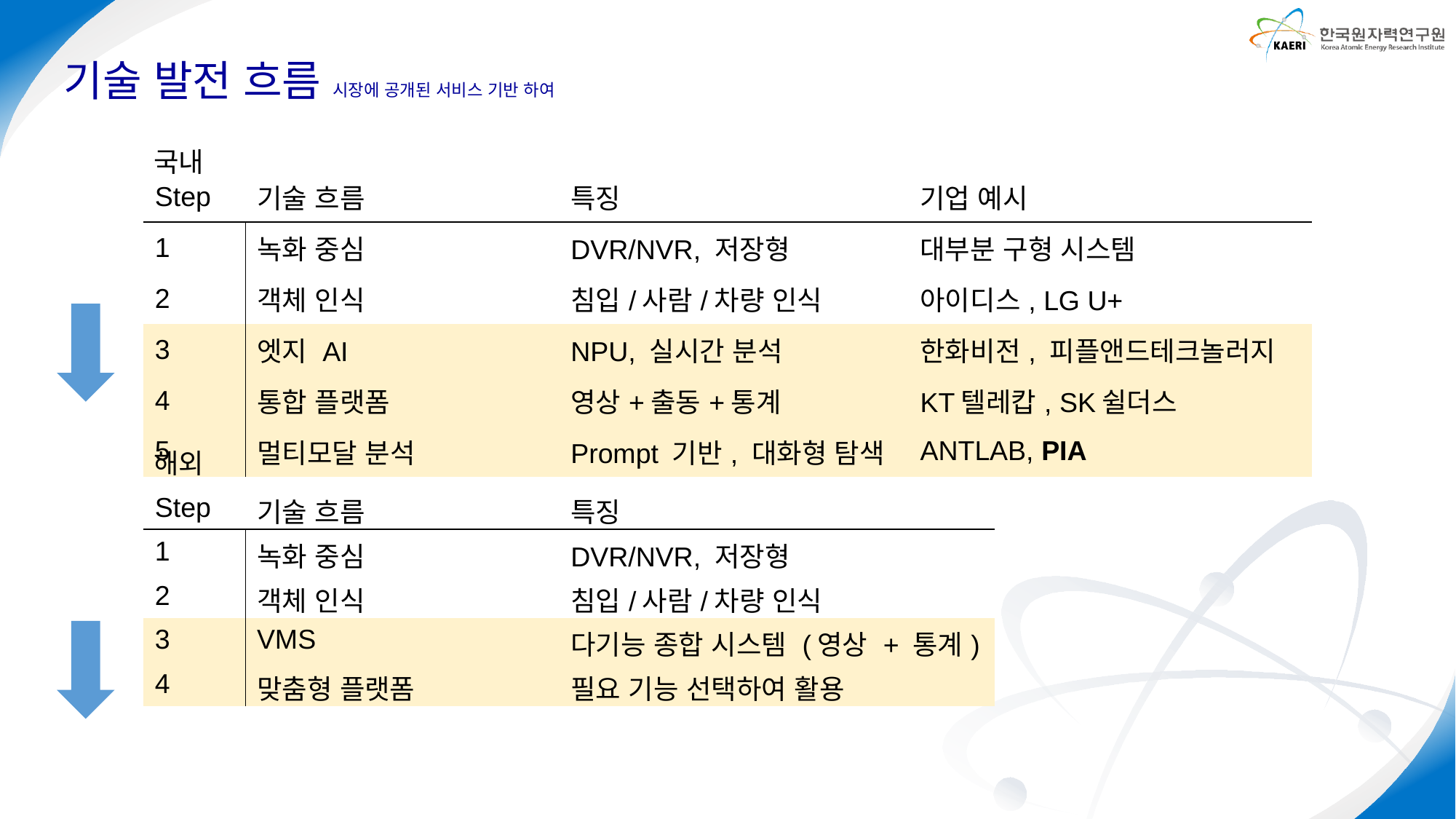

# 기술 발전 흐름 시장에 공개된 서비스 기반 하여
국내
| Step | 기술 흐름 | 특징 | 기업 예시 |
| --- | --- | --- | --- |
| 1 | 녹화 중심 | DVR/NVR, 저장형 | 대부분 구형 시스템 |
| 2 | 객체 인식 | 침입/사람/차량 인식 | 아이디스, LG U+ |
| 3 | 엣지 AI | NPU, 실시간 분석 | 한화비전, 피플앤드테크놀러지 |
| 4 | 통합 플랫폼 | 영상+출동+통계 | KT텔레캅, SK쉴더스 |
| 5 | 멀티모달 분석 | Prompt 기반, 대화형 탐색 | ANTLAB, PIA |

해외
| Step | 기술 흐름 | 특징 |
| --- | --- | --- |
| 1 | 녹화 중심 | DVR/NVR, 저장형 |
| 2 | 객체 인식 | 침입/사람/차량 인식 |
| 3 | VMS | 다기능 종합 시스템 (영상 + 통계) |
| 4 | 맞춤형 플랫폼 | 필요 기능 선택하여 활용 |